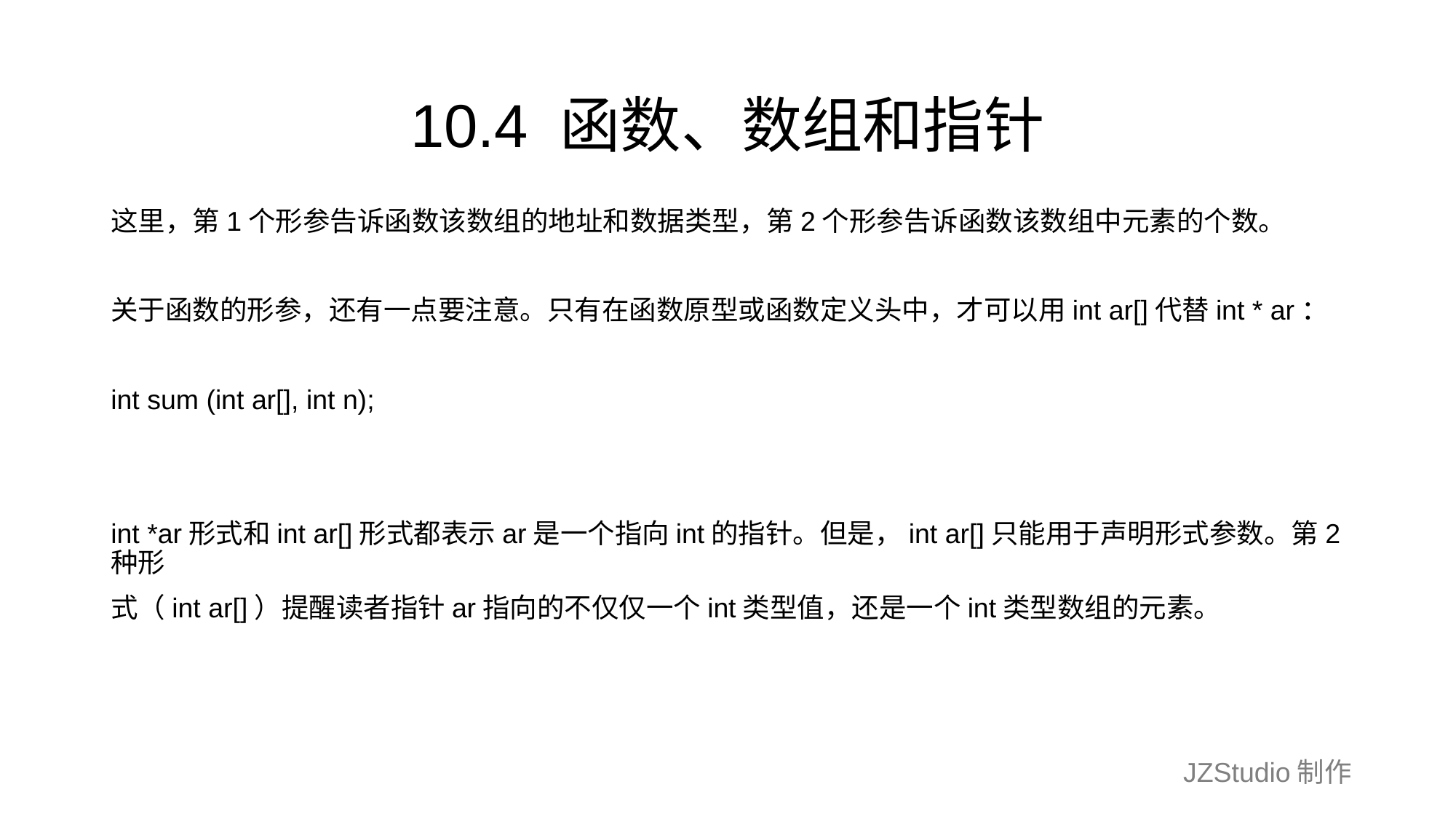

# 10.4 函数、数组和指针
这里，第1个形参告诉函数该数组的地址和数据类型，第2个形参告诉函数该数组中元素的个数。

关于函数的形参，还有一点要注意。只有在函数原型或函数定义头中，才可以用int ar[]代替int * ar：

int sum (int ar[], int n);

int *ar形式和int ar[]形式都表示ar是一个指向int的指针。但是，int ar[]只能用于声明形式参数。第2种形
式（int ar[]）提醒读者指针ar指向的不仅仅一个int类型值，还是一个int类型数组的元素。